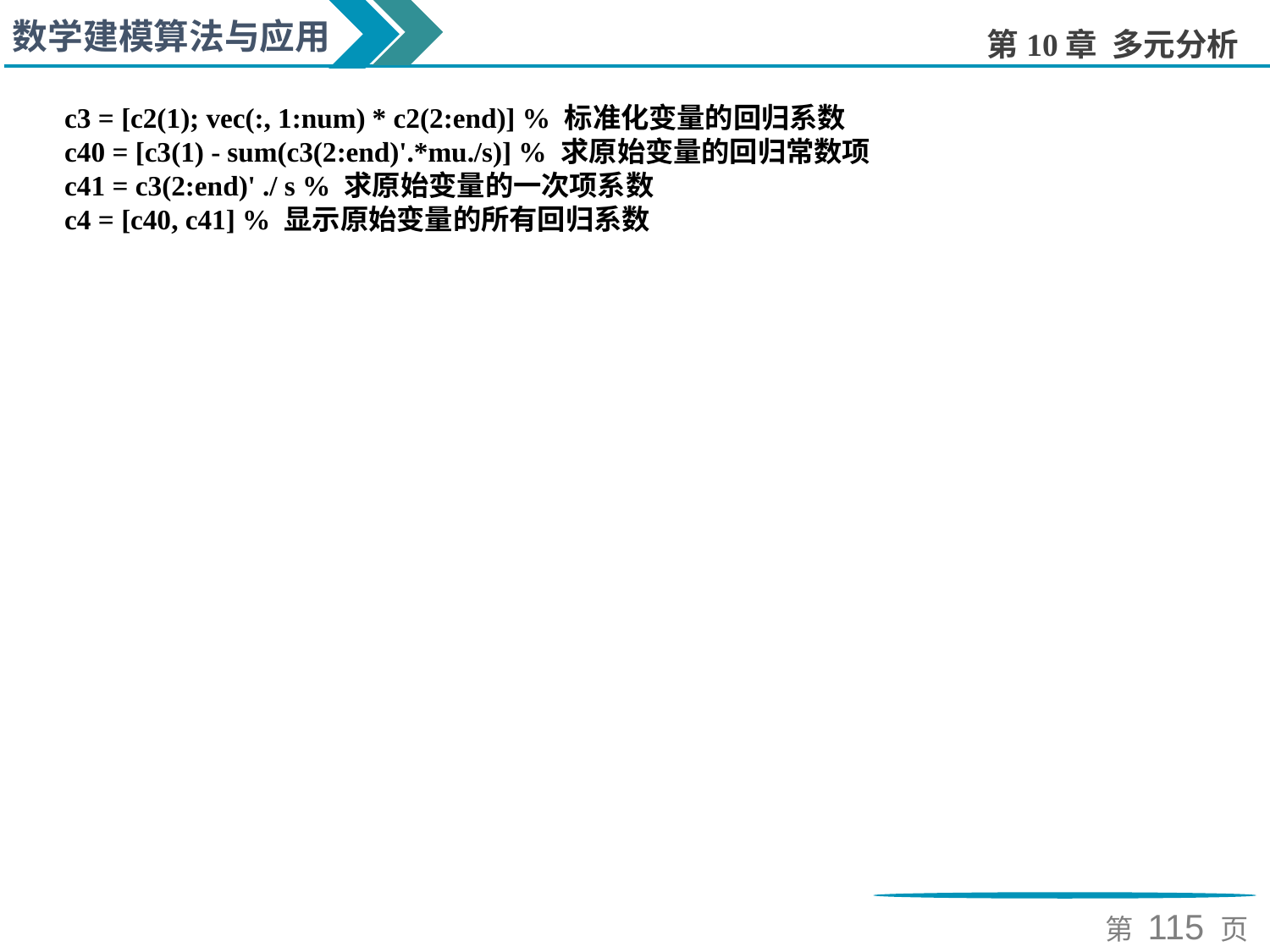

c3 = [c2(1); vec(:, 1:num) * c2(2:end)] % 标准化变量的回归系数
c40 = [c3(1) - sum(c3(2:end)'.*mu./s)] % 求原始变量的回归常数项
c41 = c3(2:end)' ./ s % 求原始变量的一次项系数
c4 = [c40, c41] % 显示原始变量的所有回归系数